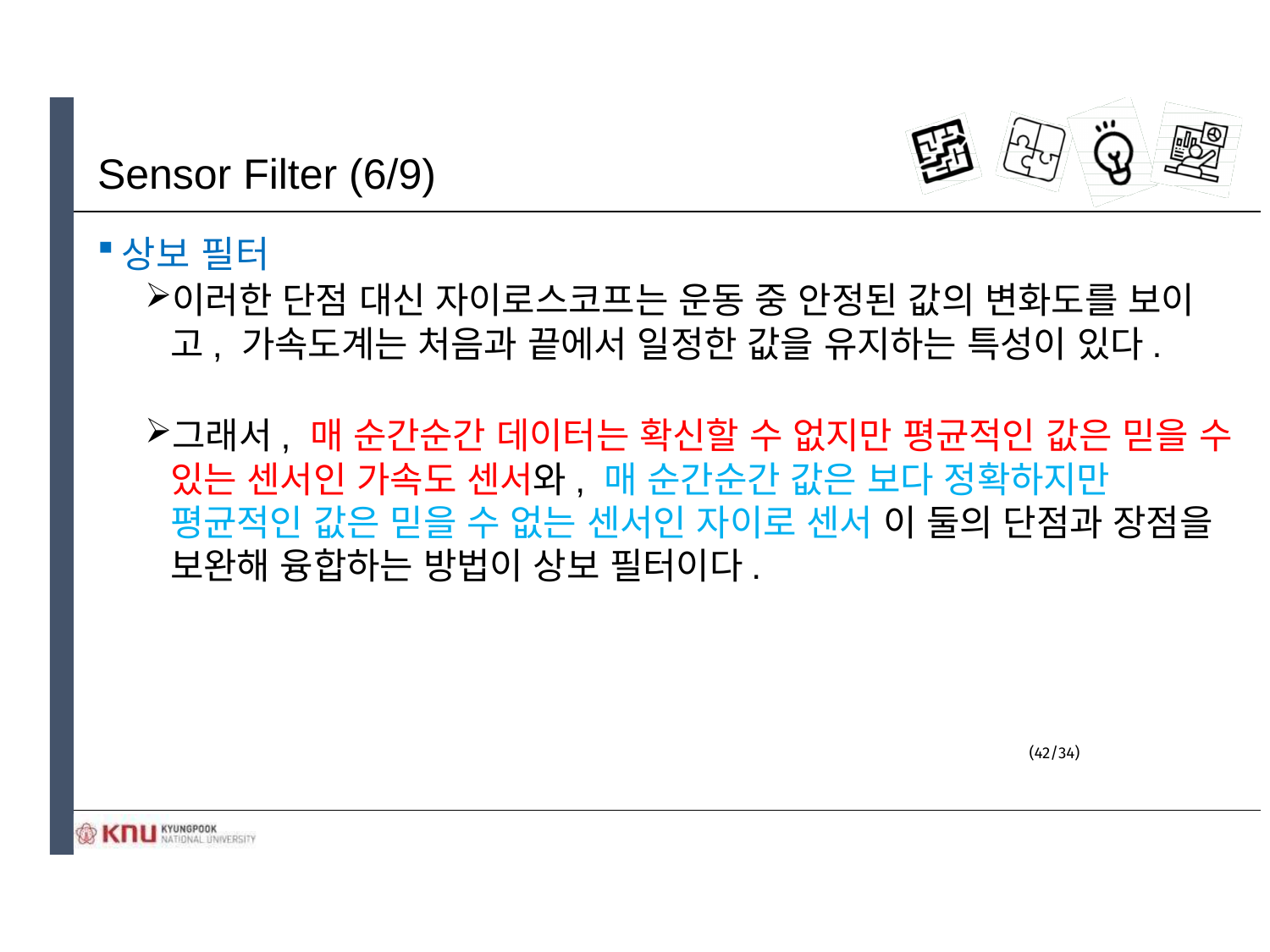

# Sensor Filter (6/9)
상보 필터
이러한 단점 대신 자이로스코프는 운동 중 안정된 값의 변화도를 보이고, 가속도계는 처음과 끝에서 일정한 값을 유지하는 특성이 있다.

그래서, 매 순간순간 데이터는 확신할 수 없지만 평균적인 값은 믿을 수 있는 센서인 가속도 센서와, 매 순간순간 값은 보다 정확하지만 평균적인 값은 믿을 수 없는 센서인 자이로 센서 이 둘의 단점과 장점을 보완해 융합하는 방법이 상보 필터이다.

(42/34)